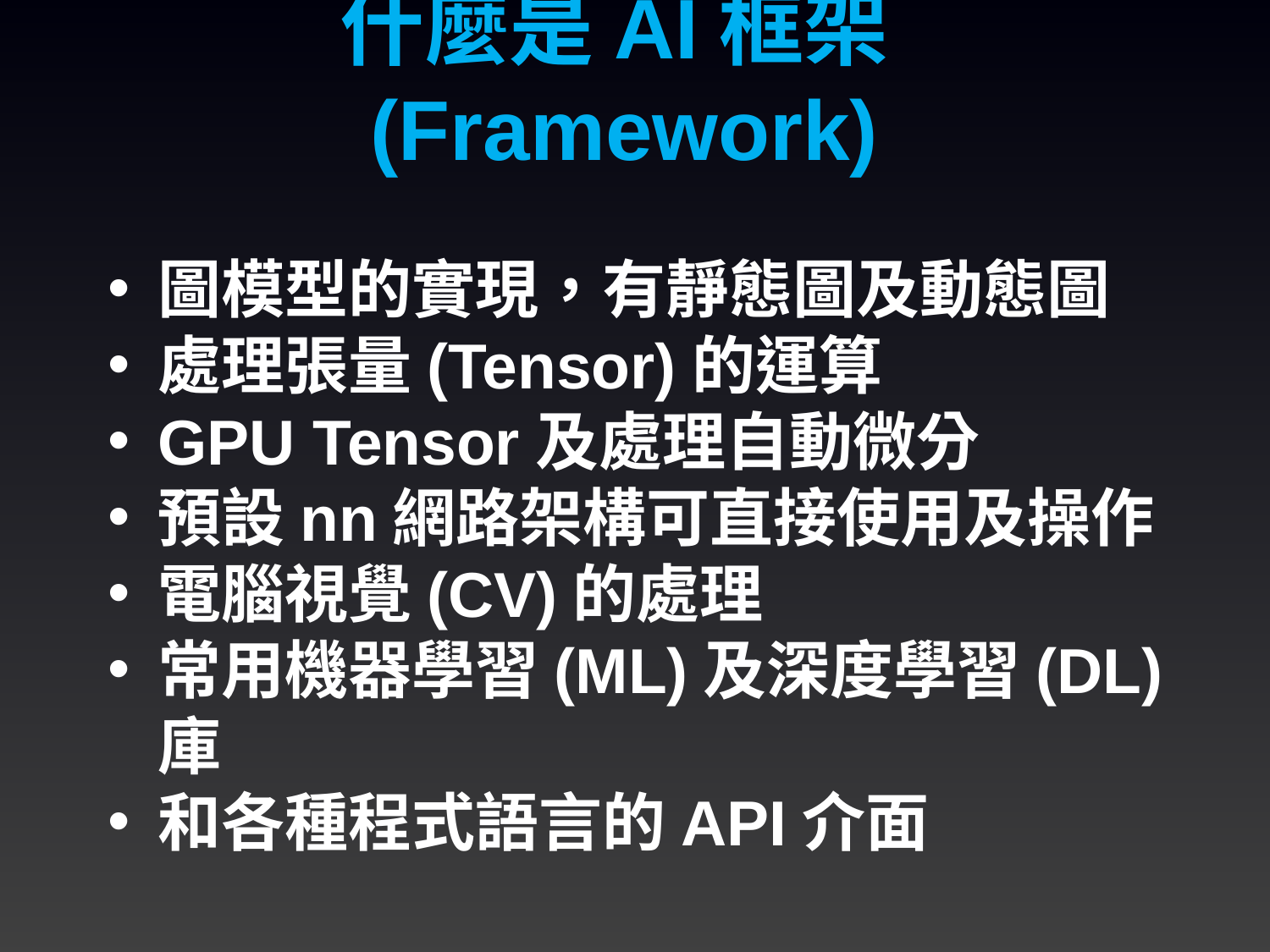

什麼是AI框架(Framework)
圖模型的實現，有靜態圖及動態圖
處理張量(Tensor)的運算
GPU Tensor及處理自動微分
預設nn網路架構可直接使用及操作
電腦視覺(CV)的處理
常用機器學習(ML)及深度學習(DL)庫
和各種程式語言的API介面